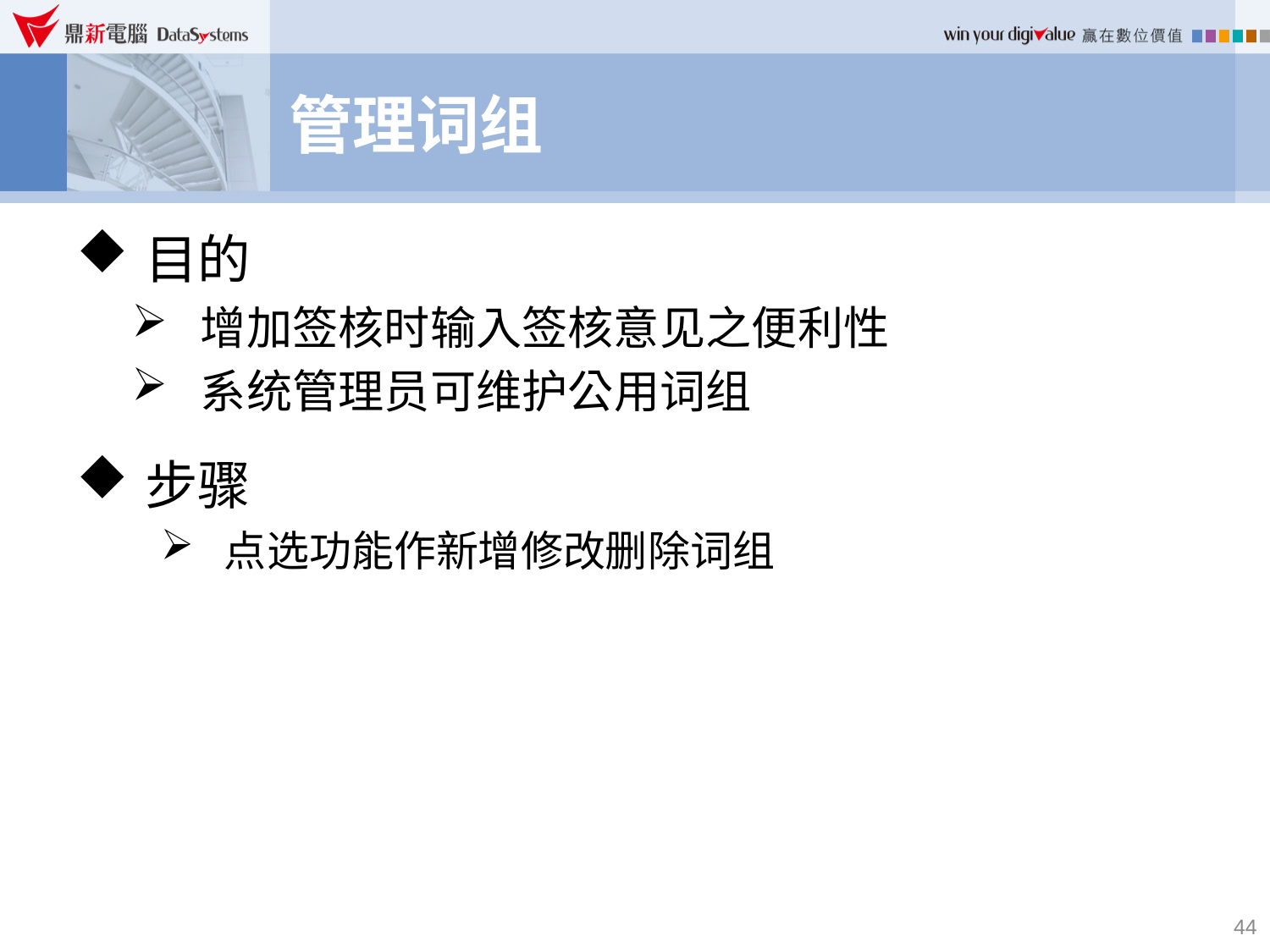

# 管理词组
目的
增加签核时输入签核意见之便利性
系统管理员可维护公用词组
步骤
点选功能作新增修改删除词组

44